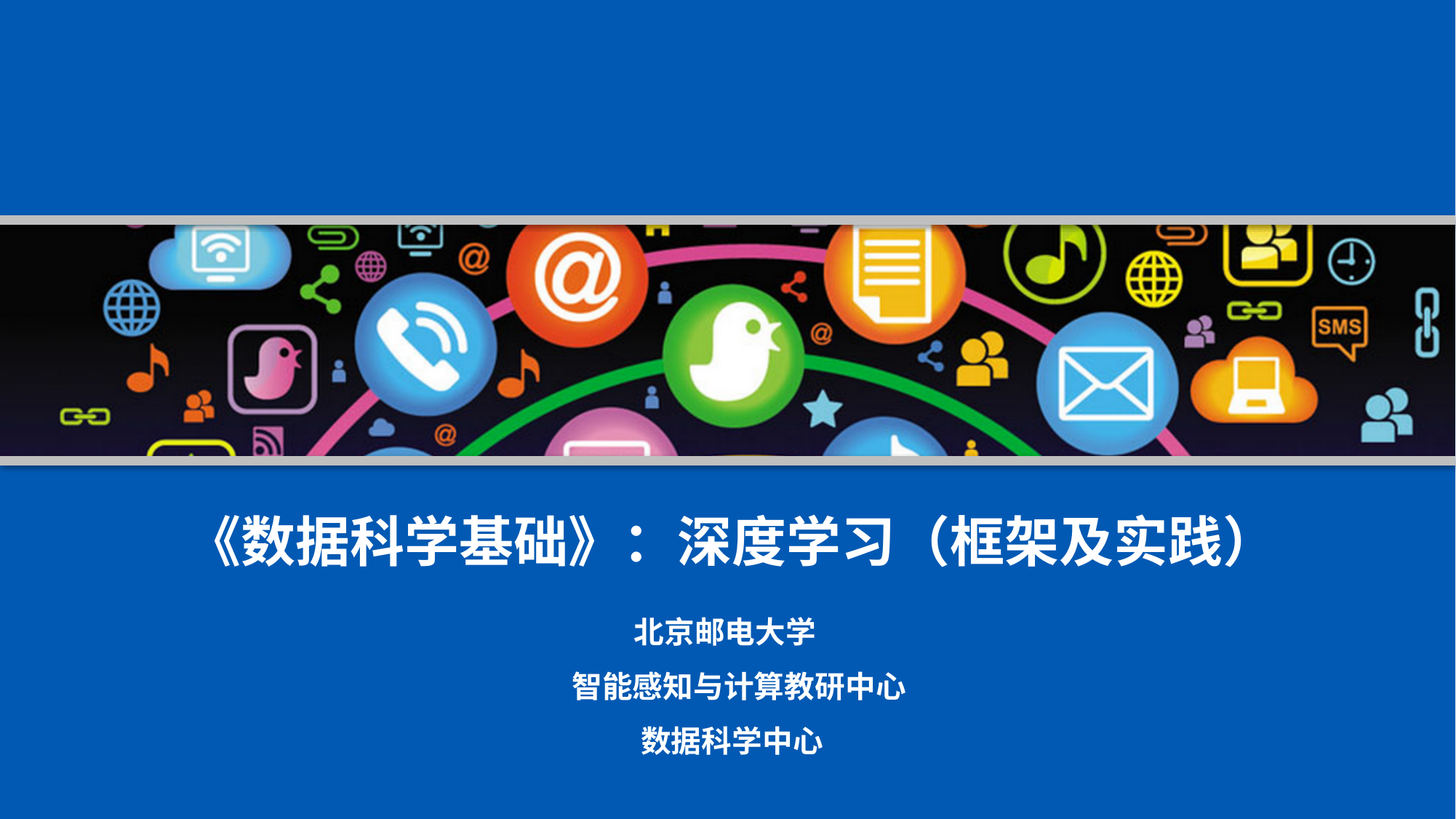

《数据科学基础》：深度学习（框架及实践）

北京邮电大学
 智能感知与计算教研中心
数据科学中心